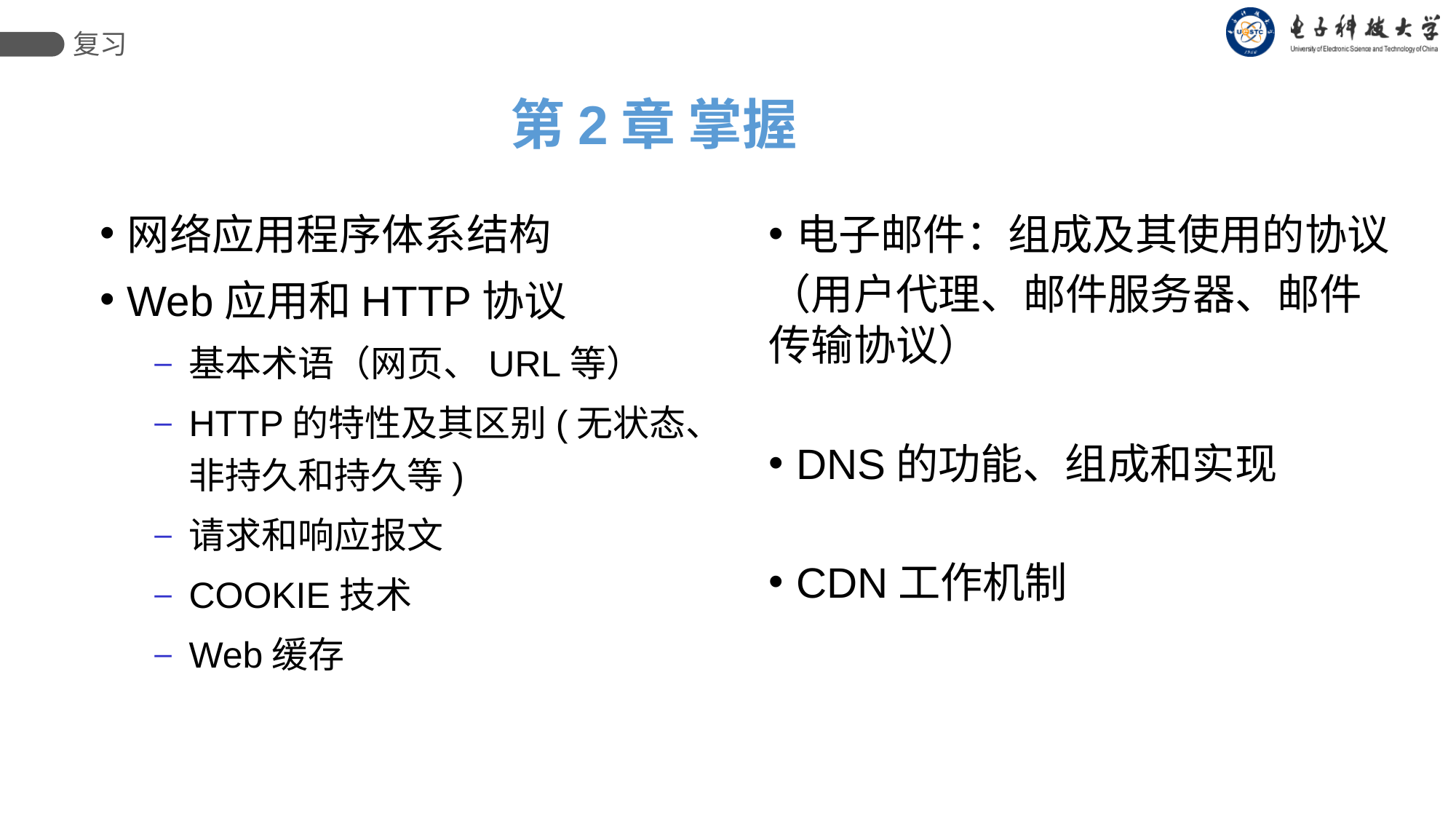

复习
# 第2章 掌握
网络应用程序体系结构
Web应用和HTTP协议
基本术语（网页、URL等）
HTTP的特性及其区别(无状态、非持久和持久等)
请求和响应报文
COOKIE技术
Web缓存
电子邮件：组成及其使用的协议
（用户代理、邮件服务器、邮件传输协议）

DNS的功能、组成和实现

CDN工作机制